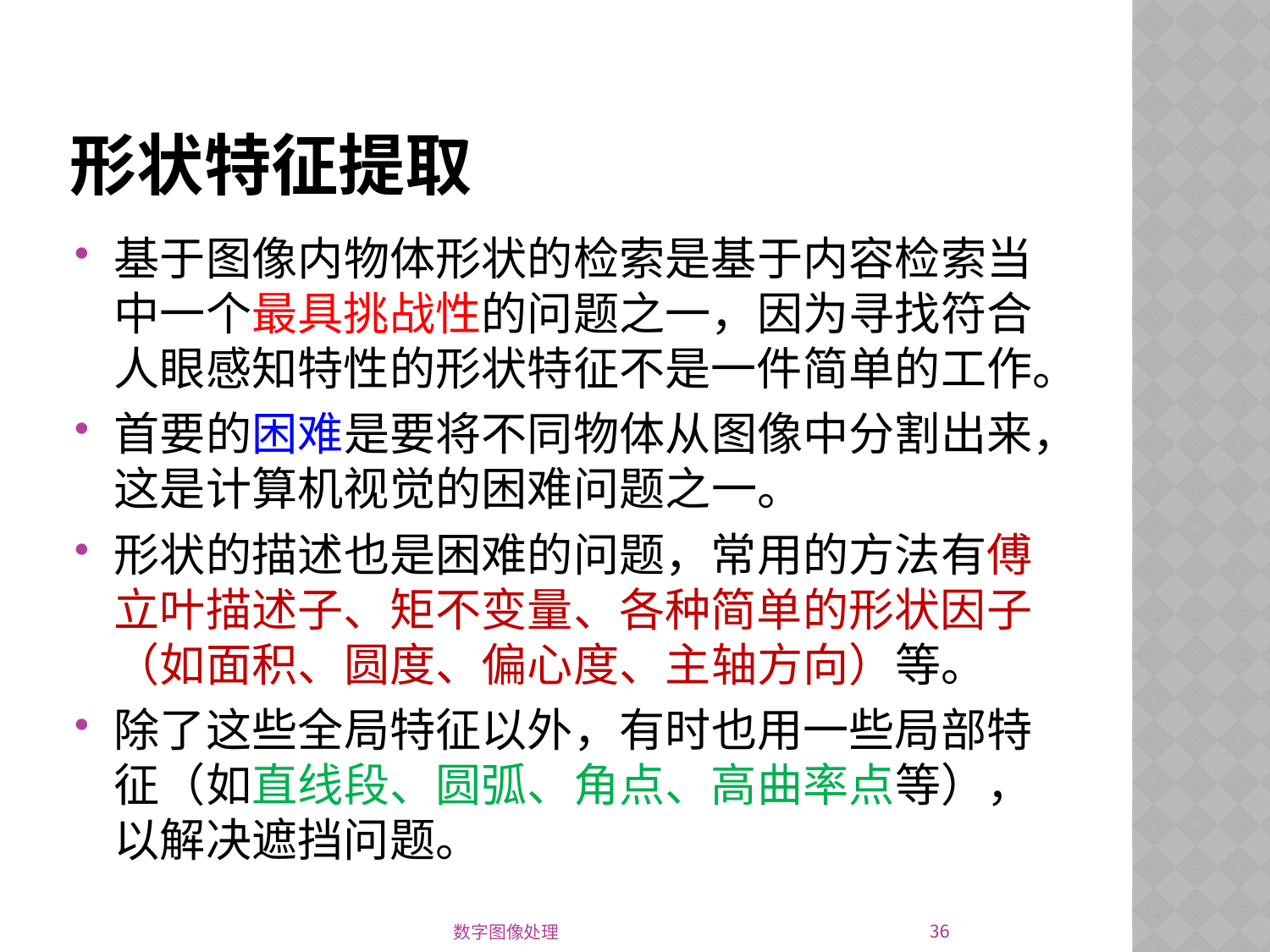

# 形状特征提取
基于图像内物体形状的检索是基于内容检索当中一个最具挑战性的问题之一，因为寻找符合人眼感知特性的形状特征不是一件简单的工作。
首要的困难是要将不同物体从图像中分割出来，这是计算机视觉的困难问题之一。
形状的描述也是困难的问题，常用的方法有傅立叶描述子、矩不变量、各种简单的形状因子（如面积、圆度、偏心度、主轴方向）等。
除了这些全局特征以外，有时也用一些局部特征（如直线段、圆弧、角点、高曲率点等），以解决遮挡问题。
36
数字图像处理